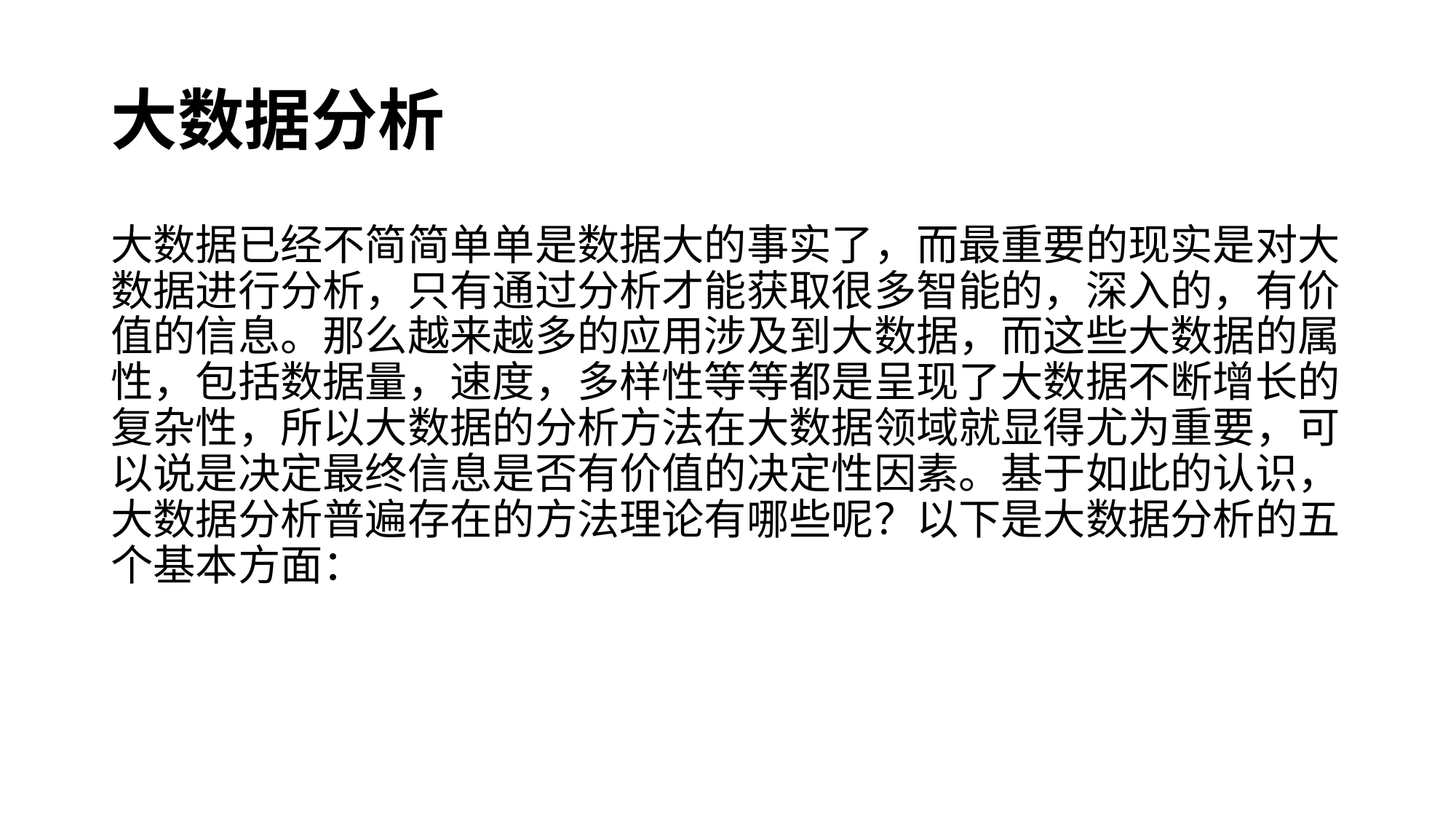

# 大数据分析
大数据已经不简简单单是数据大的事实了，而最重要的现实是对大数据进行分析，只有通过分析才能获取很多智能的，深入的，有价值的信息。那么越来越多的应用涉及到大数据，而这些大数据的属性，包括数据量，速度，多样性等等都是呈现了大数据不断增长的复杂性，所以大数据的分析方法在大数据领域就显得尤为重要，可以说是决定最终信息是否有价值的决定性因素。基于如此的认识，大数据分析普遍存在的方法理论有哪些呢？以下是大数据分析的五个基本方面：